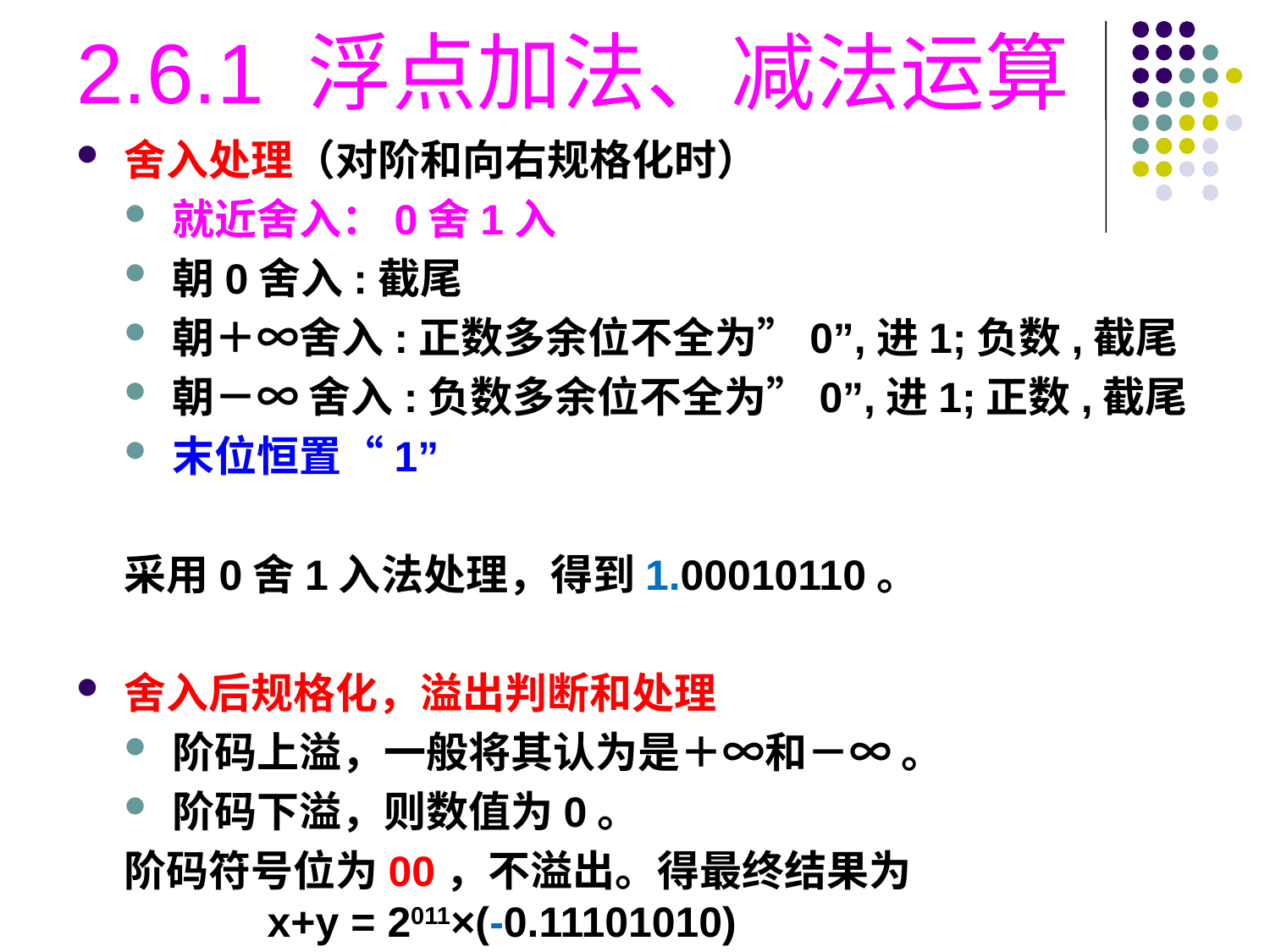

# 2.6.1 浮点加法、减法运算
舍入处理（对阶和向右规格化时）
就近舍入：0舍1入
朝0舍入:截尾
朝＋∞舍入:正数多余位不全为”0”,进1;负数,截尾
朝－∞ 舍入:负数多余位不全为”0”,进1;正数,截尾
末位恒置“1”

采用0舍1入法处理，得到1.00010110。

舍入后规格化，溢出判断和处理
阶码上溢，一般将其认为是＋∞和－∞ 。
阶码下溢，则数值为0。
阶码符号位为00，不溢出。得最终结果为
　　x+y = 2011×(-0.11101010)